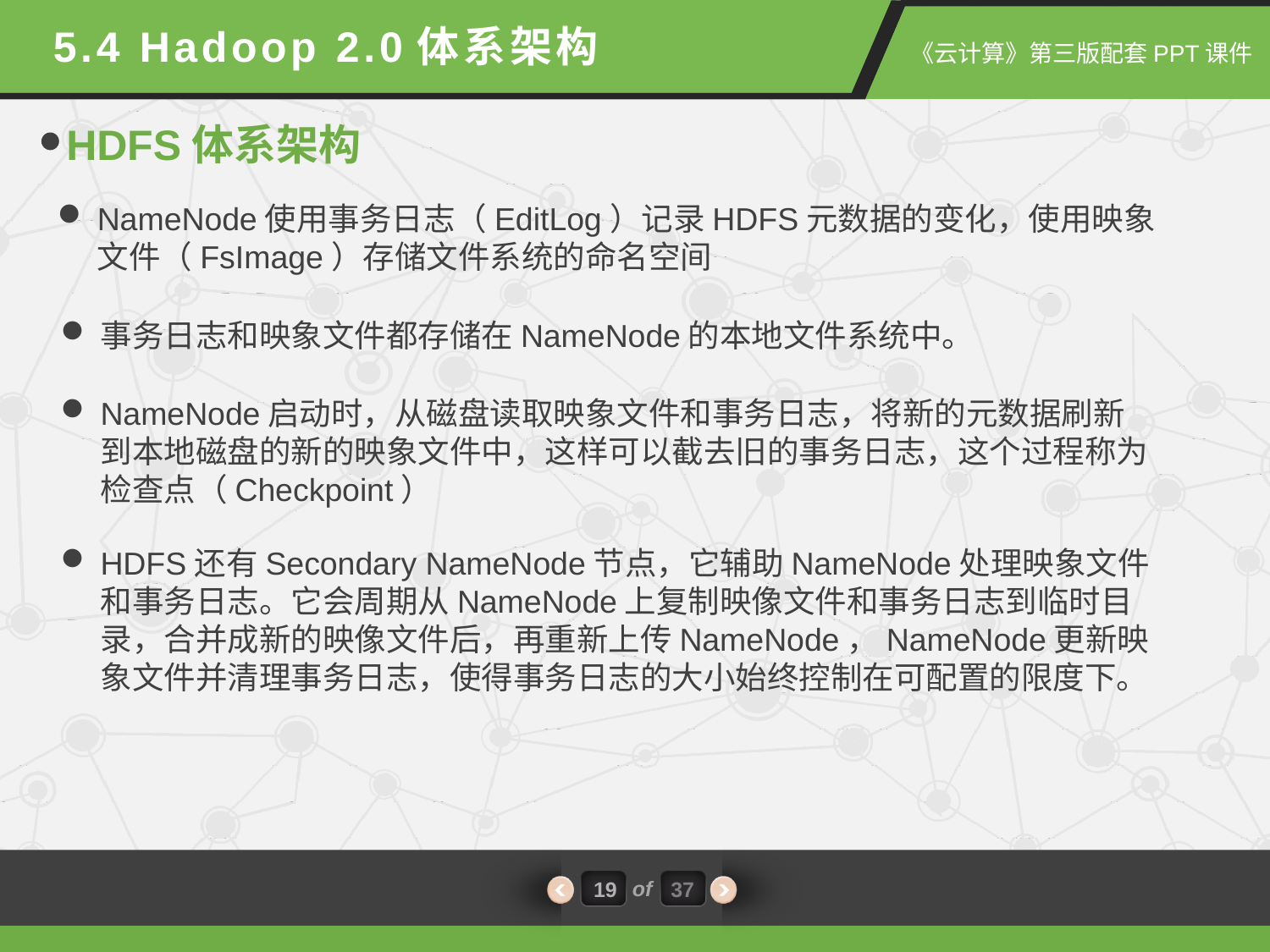

5.4 Hadoop 2.0体系架构
HDFS体系架构

NameNode使用事务日志（EditLog）记录HDFS元数据的变化，使用映象文件（FsImage）存储文件系统的命名空间
事务日志和映象文件都存储在NameNode的本地文件系统中。
NameNode启动时，从磁盘读取映象文件和事务日志，将新的元数据刷新到本地磁盘的新的映象文件中，这样可以截去旧的事务日志，这个过程称为检查点（Checkpoint）
HDFS还有Secondary NameNode节点，它辅助NameNode处理映象文件和事务日志。它会周期从NameNode上复制映像文件和事务日志到临时目录，合并成新的映像文件后，再重新上传NameNode，NameNode更新映象文件并清理事务日志，使得事务日志的大小始终控制在可配置的限度下。
19